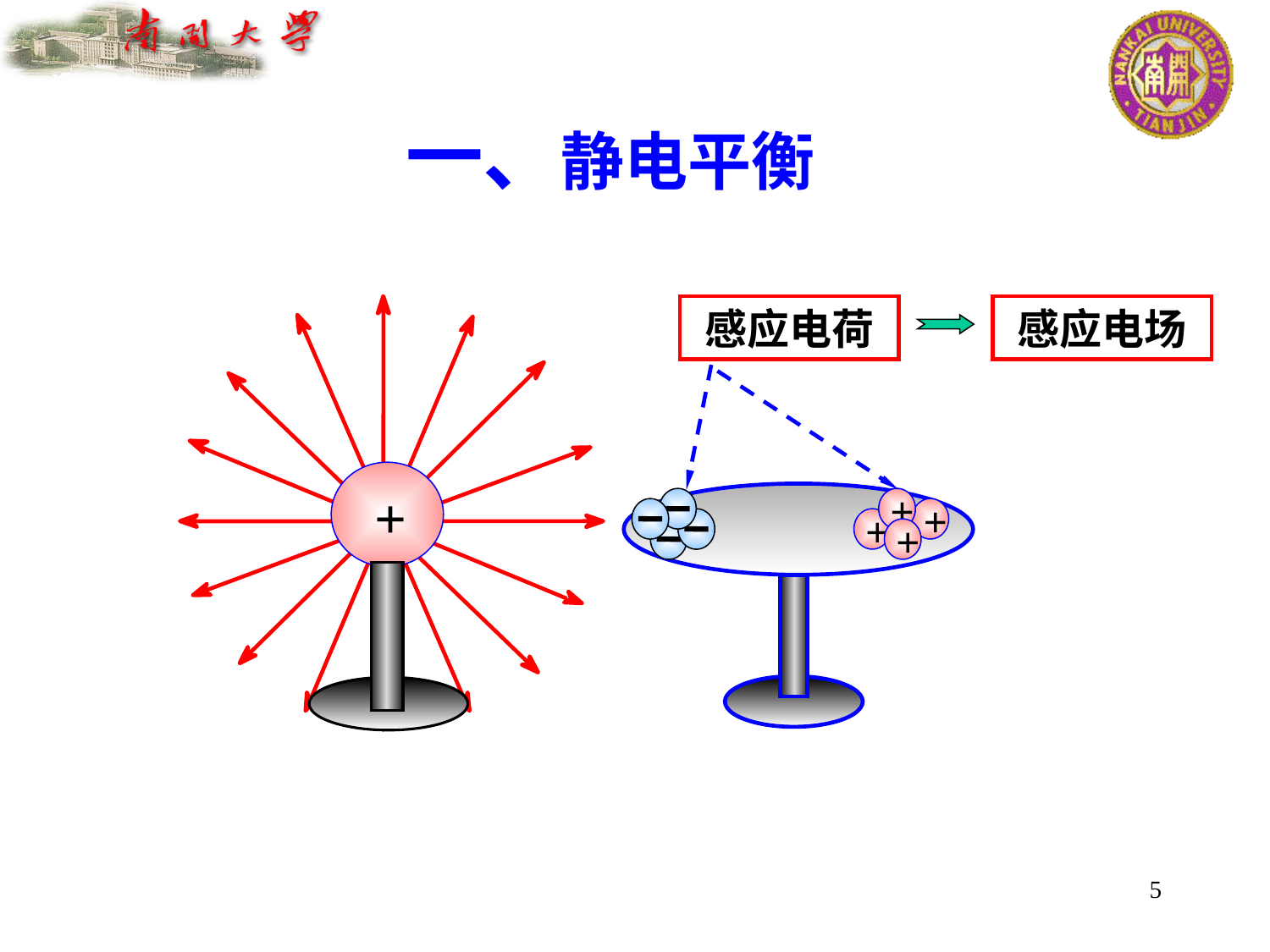

一、静电平衡

+

感应电荷

感应电场

+

+

+

+

+

5